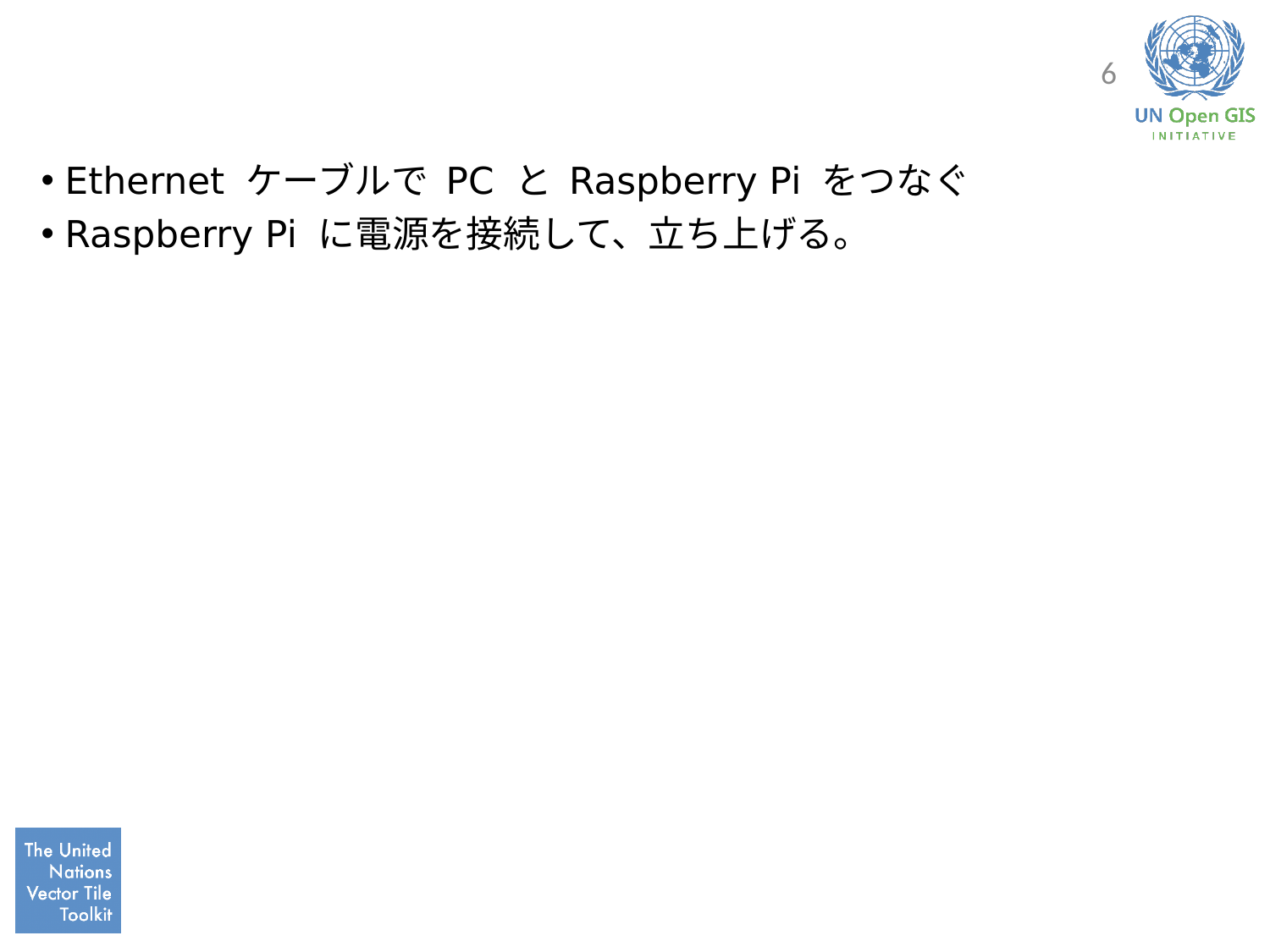

#
6
Ethernet ケーブルで PC と Raspberry Pi をつなぐ
Raspberry Pi に電源を接続して、立ち上げる。